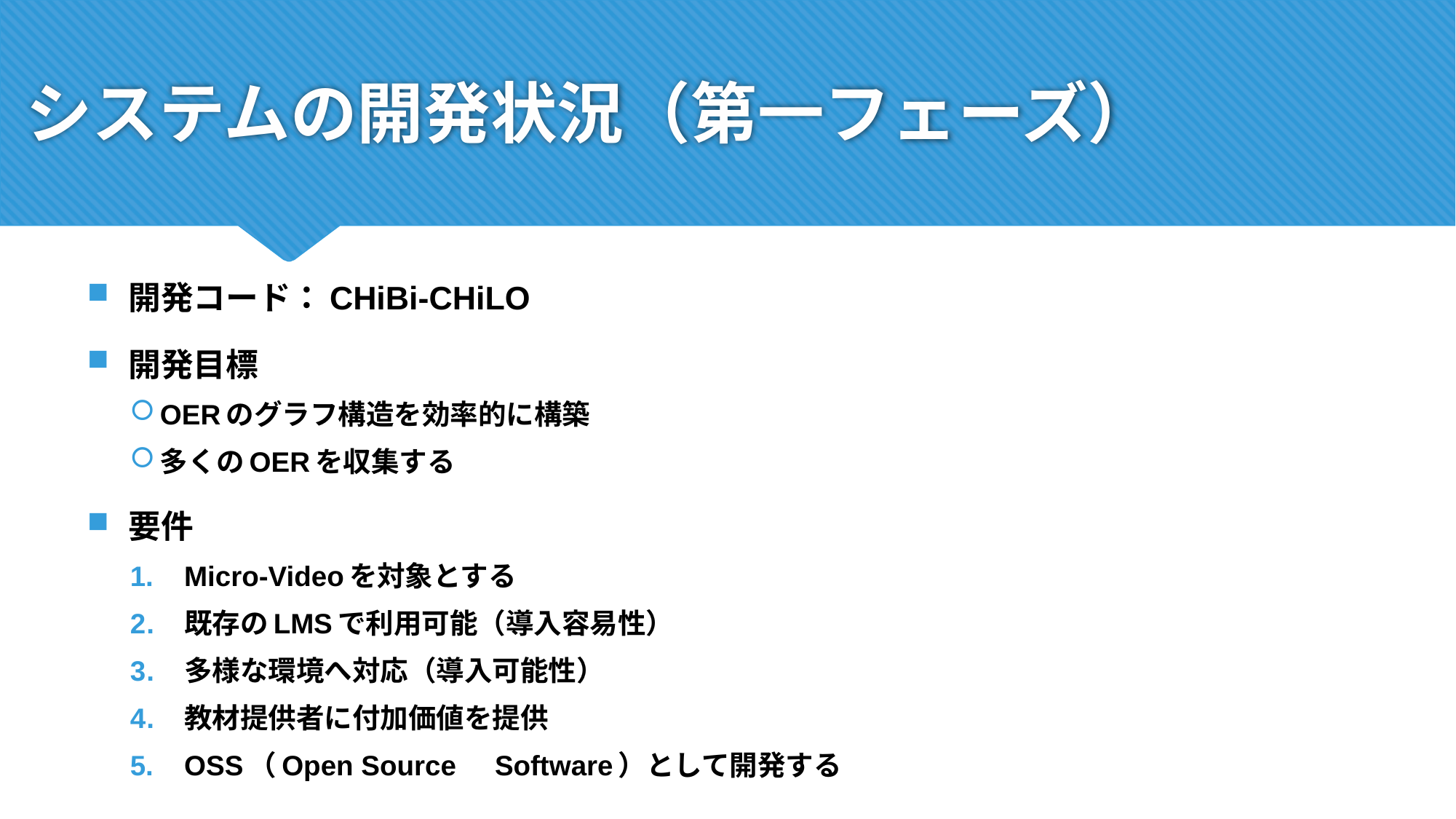

# システムの開発状況（第一フェーズ）
開発コード：CHiBi-CHiLO
開発目標
OERのグラフ構造を効率的に構築
多くのOERを収集する
要件
Micro-Videoを対象とする
既存のLMSで利用可能（導入容易性）
多様な環境へ対応（導入可能性）
教材提供者に付加価値を提供
OSS（Open Source　Software）として開発する